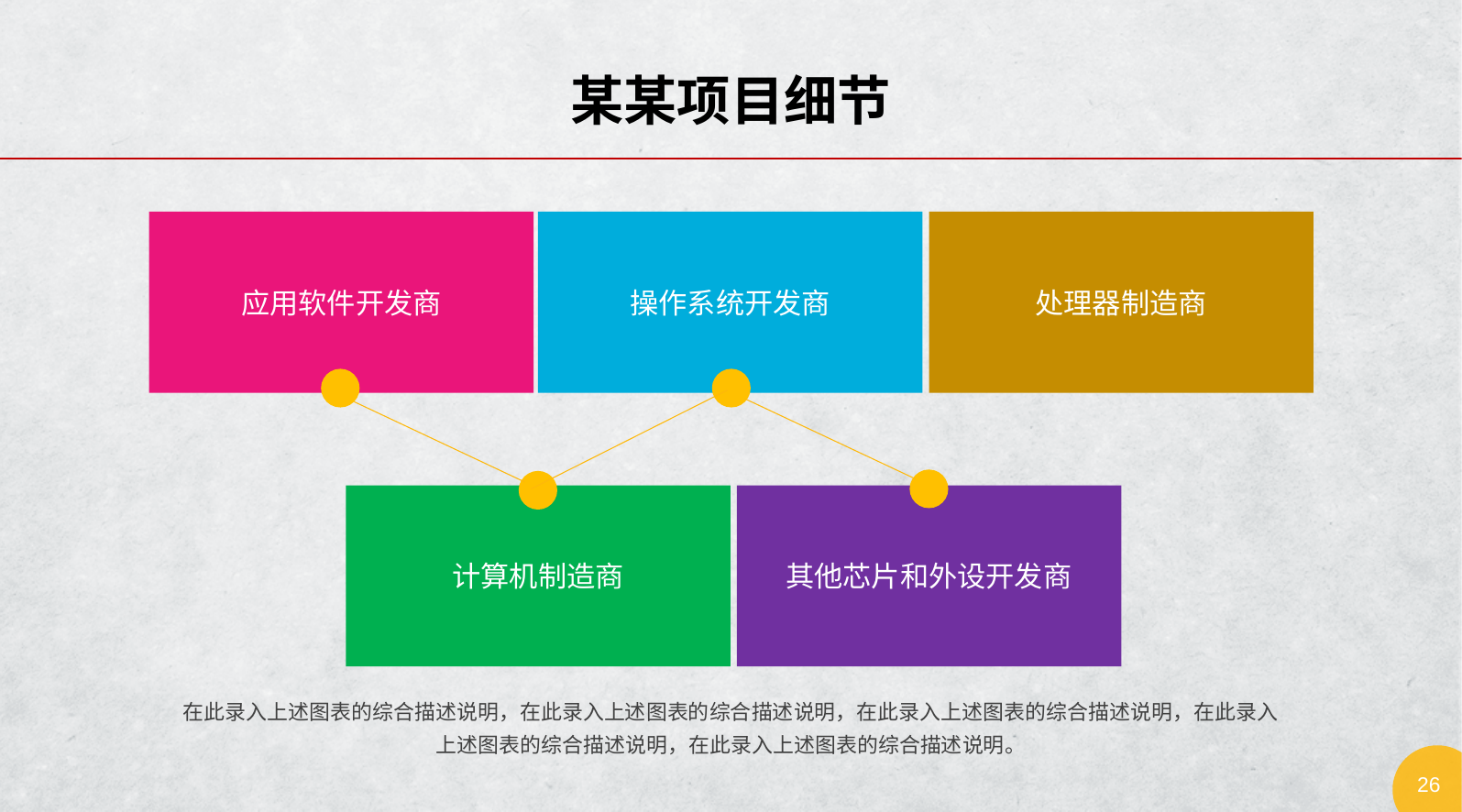

某某项目细节
应用软件开发商
操作系统开发商
处理器制造商

计算机制造商
其他芯片和外设开发商
在此录入上述图表的综合描述说明，在此录入上述图表的综合描述说明，在此录入上述图表的综合描述说明，在此录入上述图表的综合描述说明，在此录入上述图表的综合描述说明。